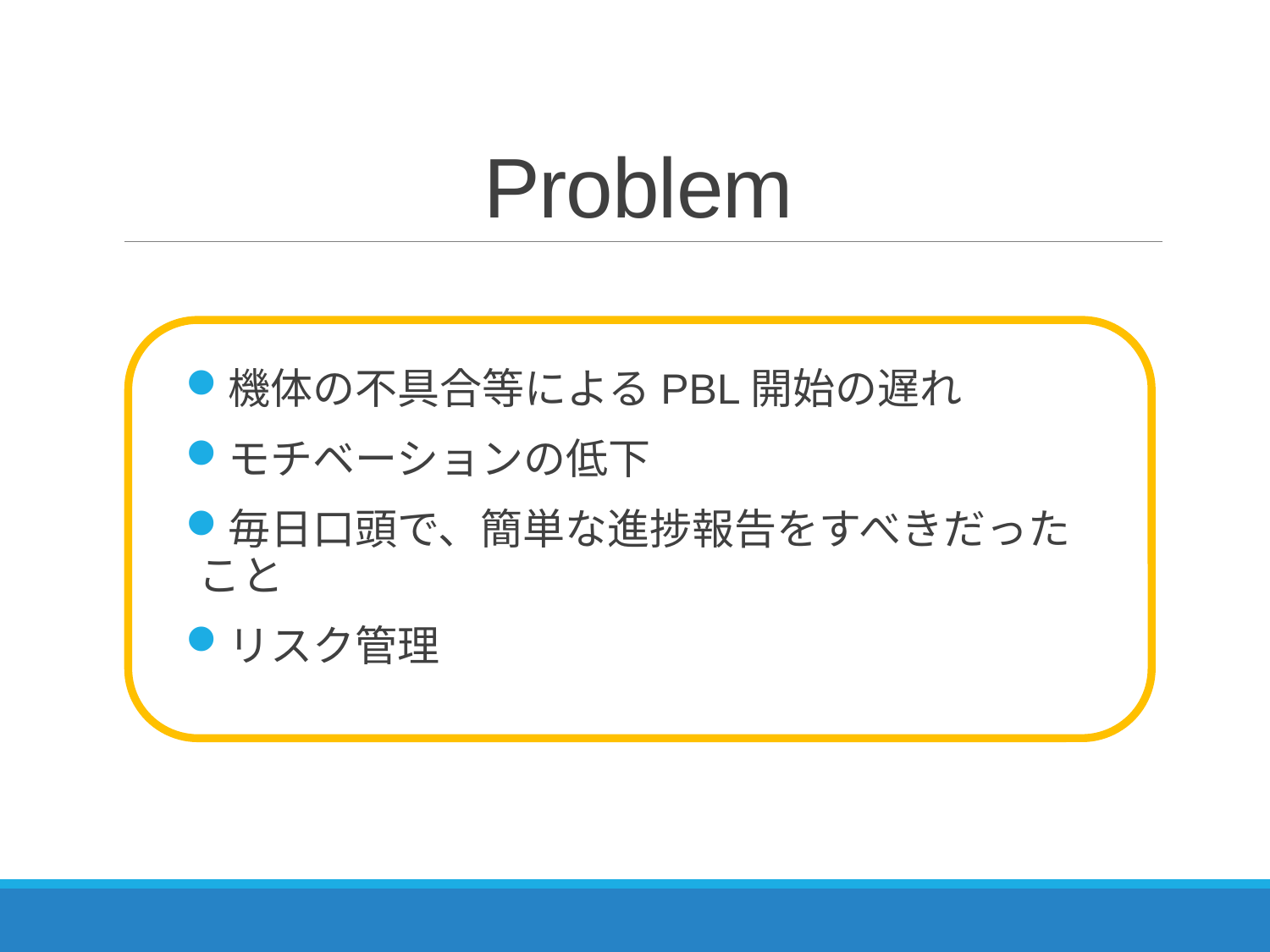

# Problem

機体の不具合等によるPBL開始の遅れ
モチベーションの低下
毎日口頭で、簡単な進捗報告をすべきだったこと
リスク管理